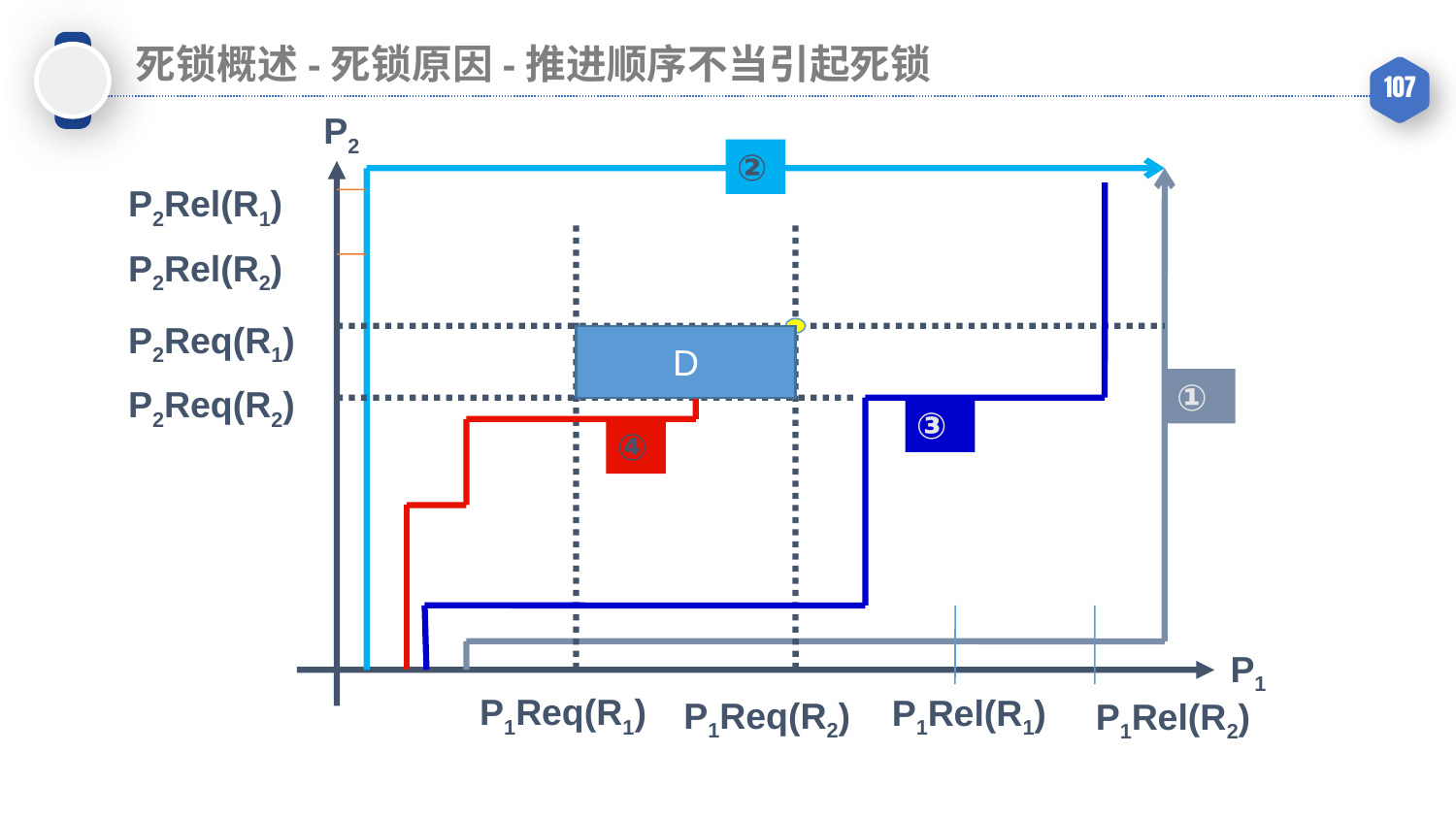

死锁概述-死锁原因-推进顺序不当引起死锁

P2
②

P2Rel(R1)

P2Rel(R2)

P2Req(R1)

D
D

①
P2Req(R2)

③

④

P1

P1Req(R1)
P1Rel(R1)
P1Req(R2)
P1Rel(R2)